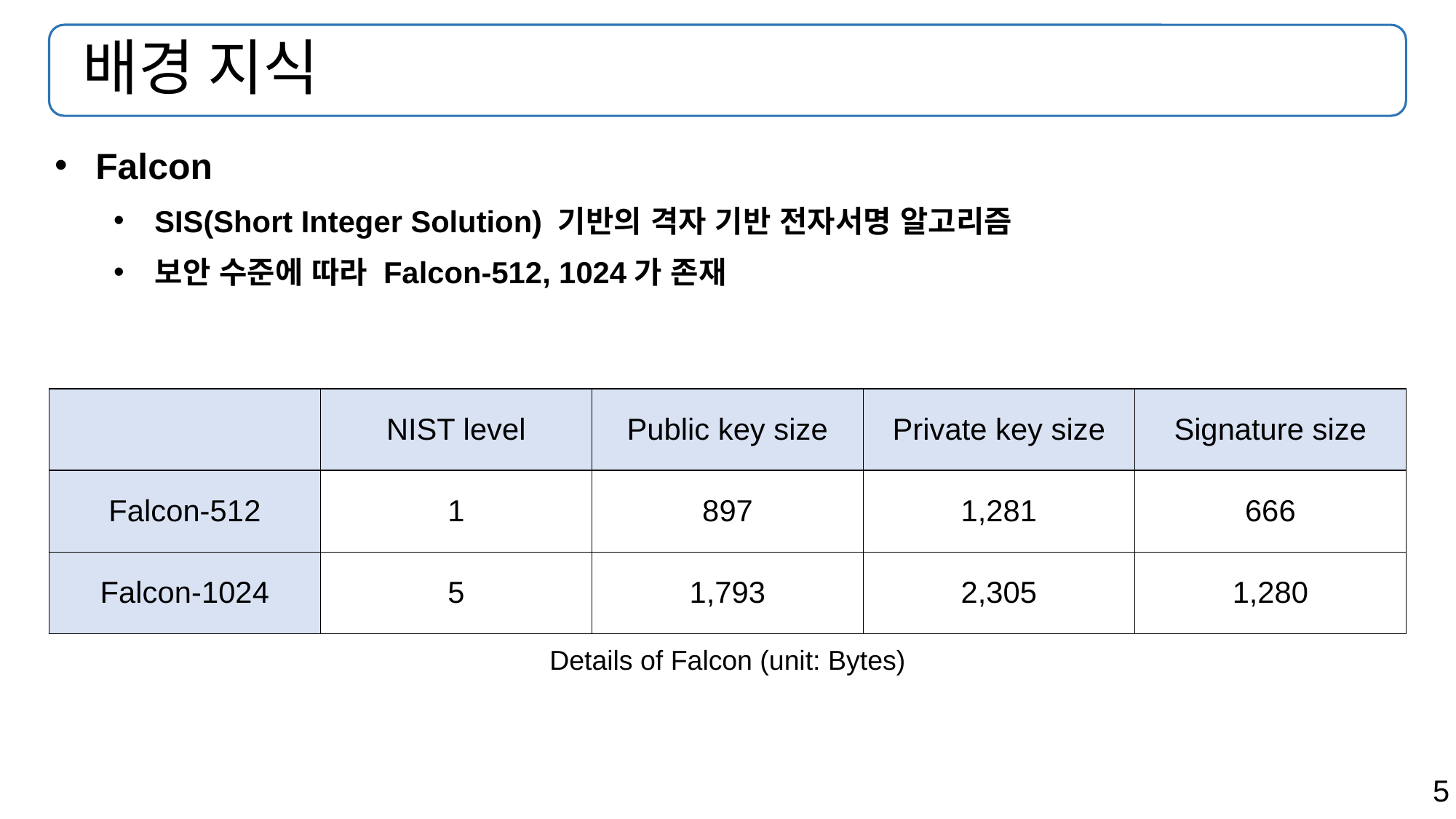

# 배경 지식
Falcon
SIS(Short Integer Solution) 기반의 격자 기반 전자서명 알고리즘
보안 수준에 따라 Falcon-512, 1024가 존재

|  | NIST level | Public key size | Private key size | Signature size |
| --- | --- | --- | --- | --- |
| Falcon-512 | 1 | 897 | 1,281 | 666 |
| Falcon-1024 | 5 | 1,793 | 2,305 | 1,280 |
Details of Falcon (unit: Bytes)
5